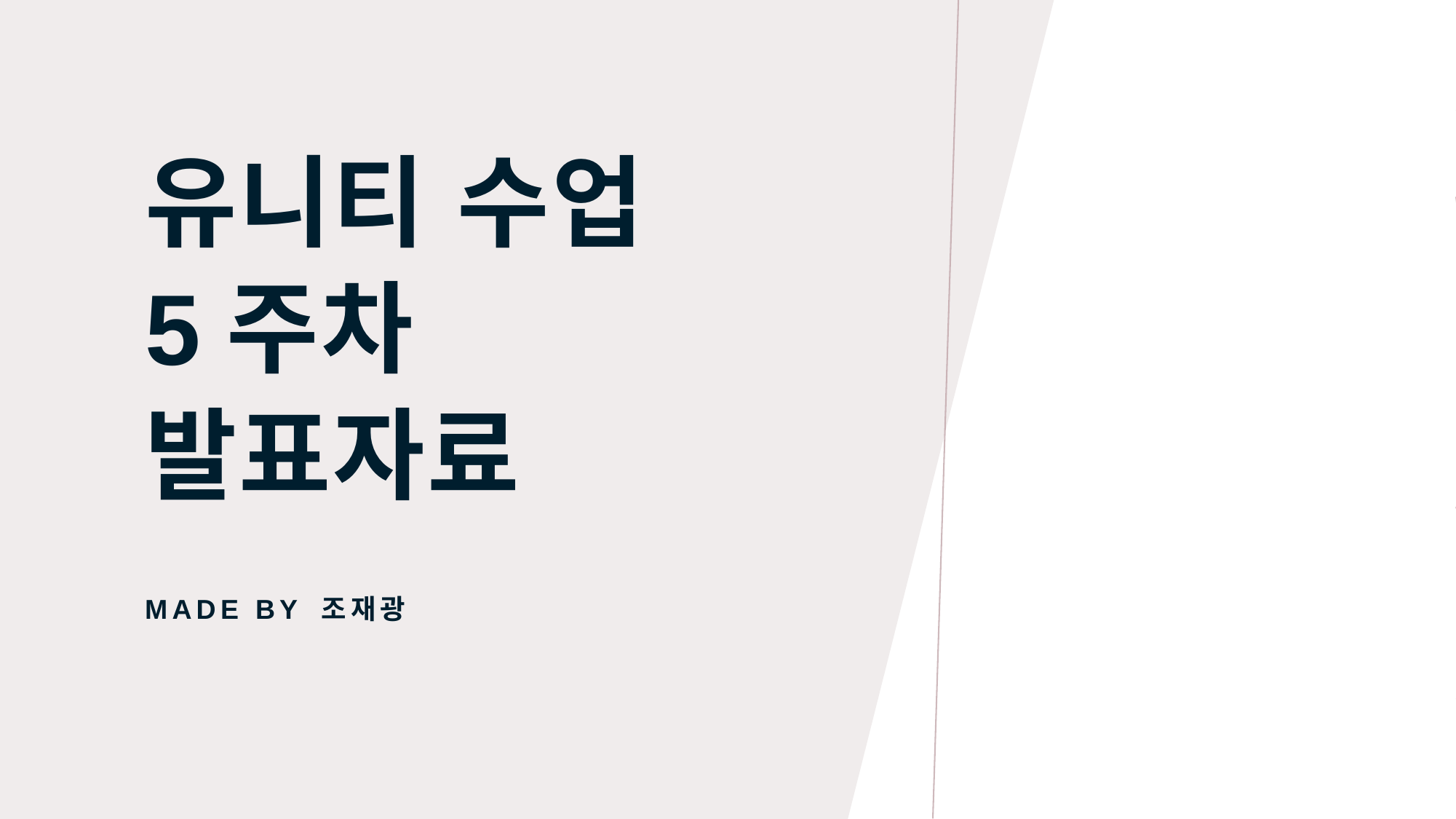

# 유니티 수업  5주차 발표자료
MADE BY 조재광